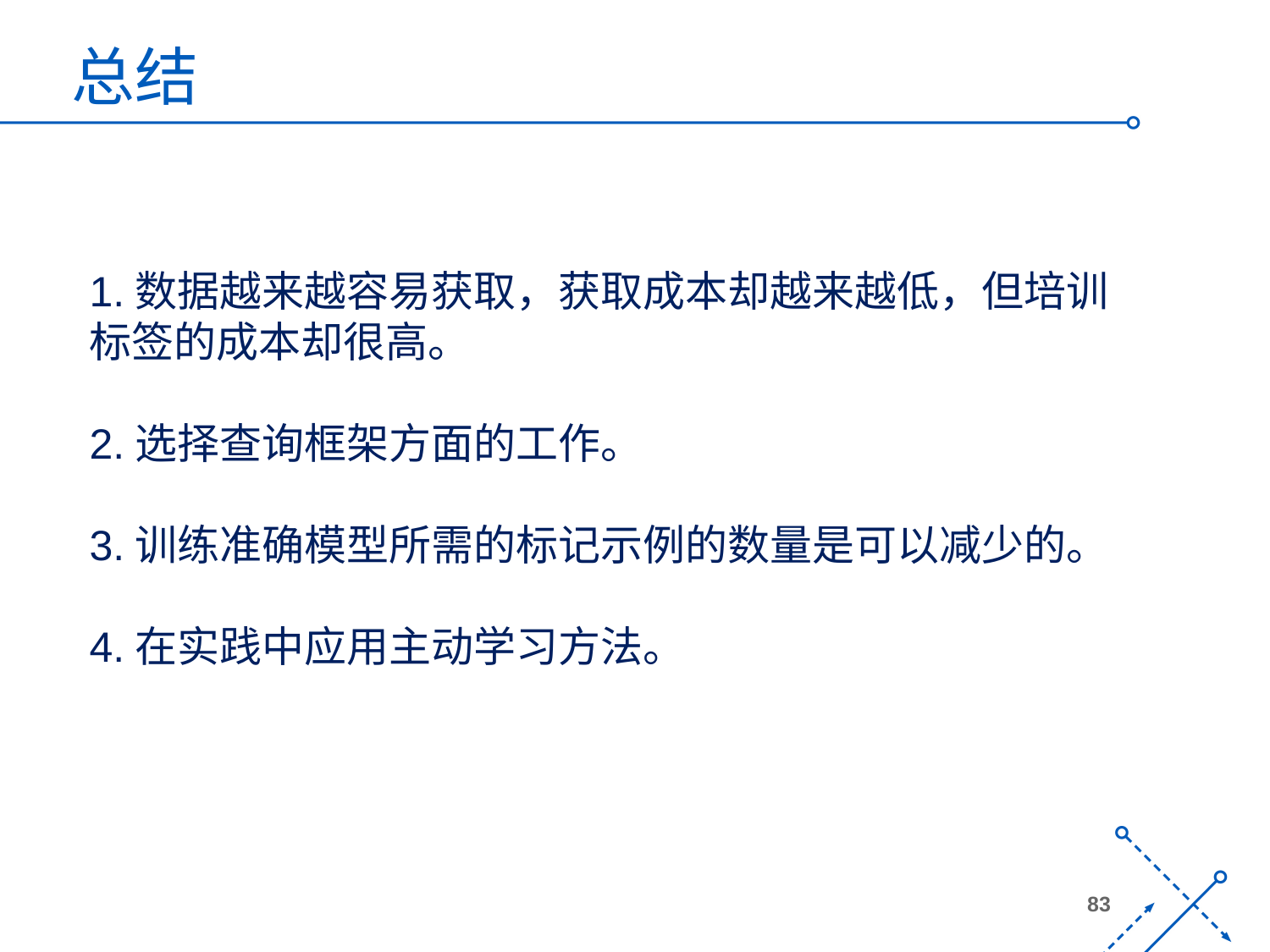

# 总结
1.数据越来越容易获取，获取成本却越来越低，但培训标签的成本却很高。

2.选择查询框架方面的工作。

3.训练准确模型所需的标记示例的数量是可以减少的。

4.在实践中应用主动学习方法。